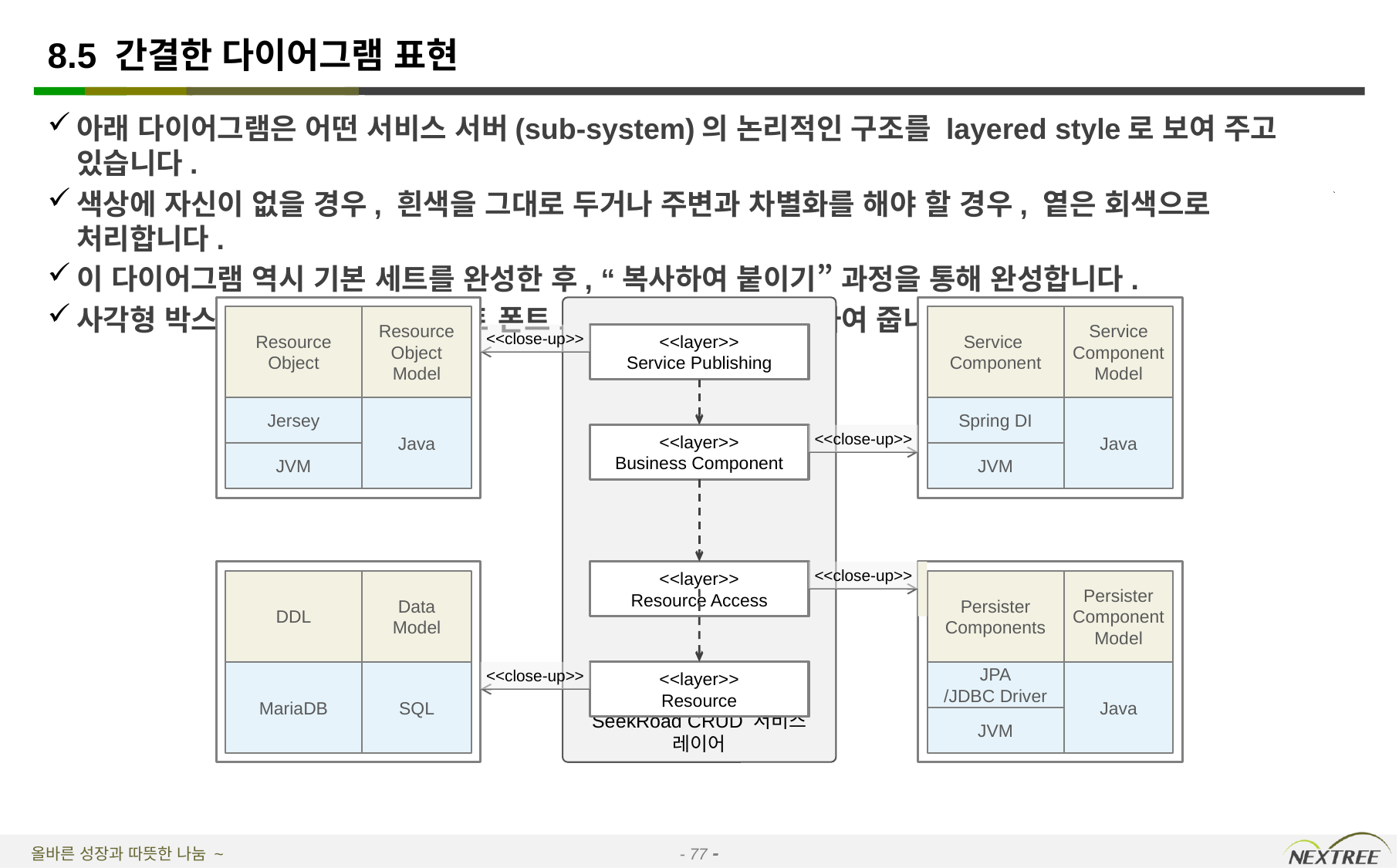

# 8.5 간결한 다이어그램 표현
아래 다이어그램은 어떤 서비스 서버(sub-system)의 논리적인 구조를 layered style로 보여 주고 있습니다.
색상에 자신이 없을 경우, 흰색을 그대로 두거나 주변과 차별화를 해야 할 경우, 옅은 회색으로 처리합니다.
이 다이어그램 역시 기본 세트를 완성한 후, “복사하여 붙이기” 과정을 통해 완성합니다.
사각형 박스 안에 들어 가는 텍스트 폰트 크기를 세밀하게 조절하여 줍니다.

SeekRoad CRUD 서비스 레이어

Resource Object
Resource Object Model
Service
Component
Service
Component Model

<<close-up>>
<<layer>>
Service Publishing

Jersey
Java
Spring DI
Java
<<layer>>
Business Component

<<close-up>>

JVM
JVM

<<layer>>
Resource Access

<<close-up>>

DDL
Data Model
Persister Components
Persister Component
Model
MariaDB
SQL

<<close-up>>
<<layer>>
Resource

JPA
/JDBC Driver
Java
JVM